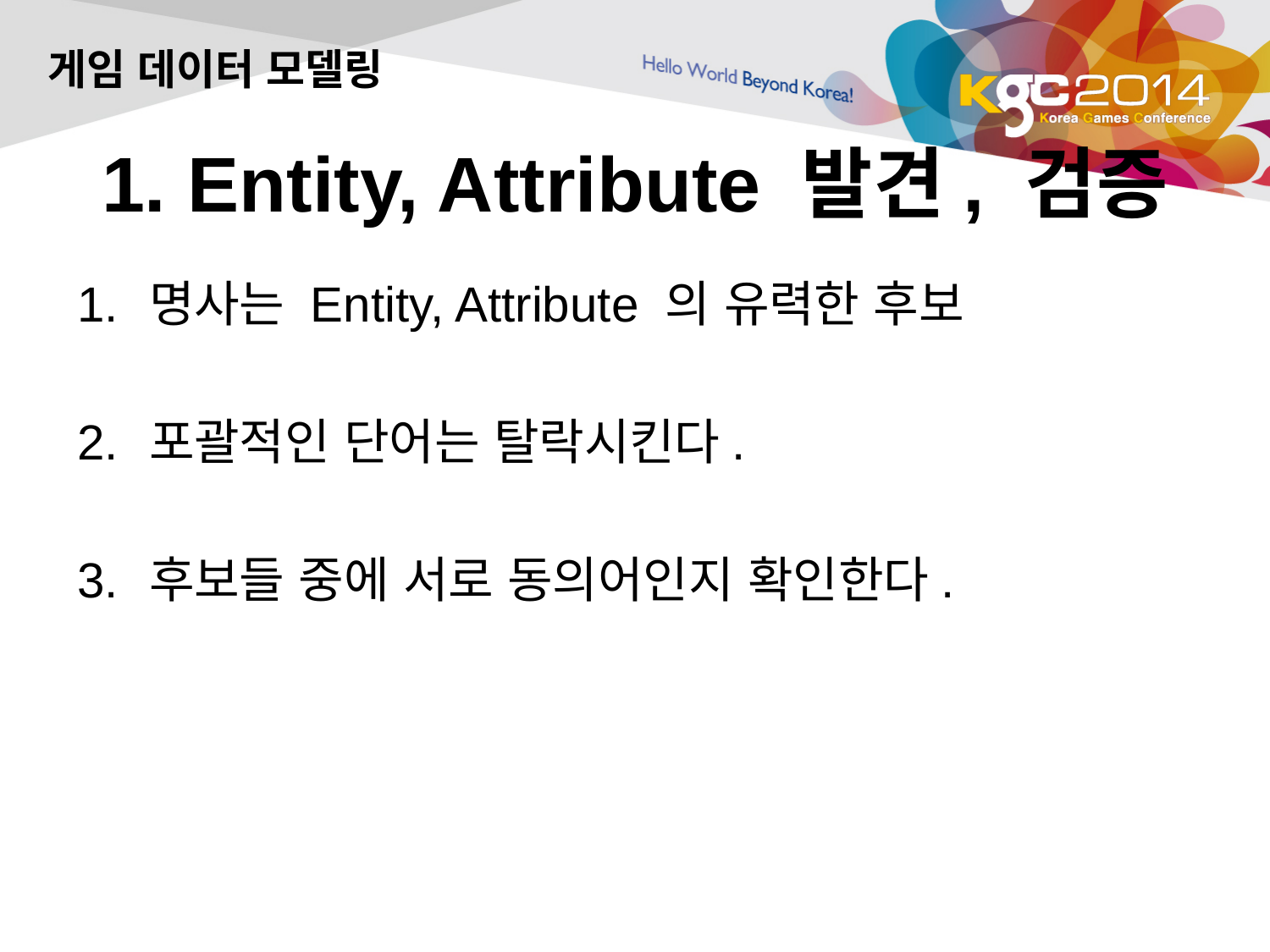

게임 데이터 모델링
# 1. Entity, Attribute 발견, 검증
명사는 Entity, Attribute 의 유력한 후보

포괄적인 단어는 탈락시킨다.

후보들 중에 서로 동의어인지 확인한다.